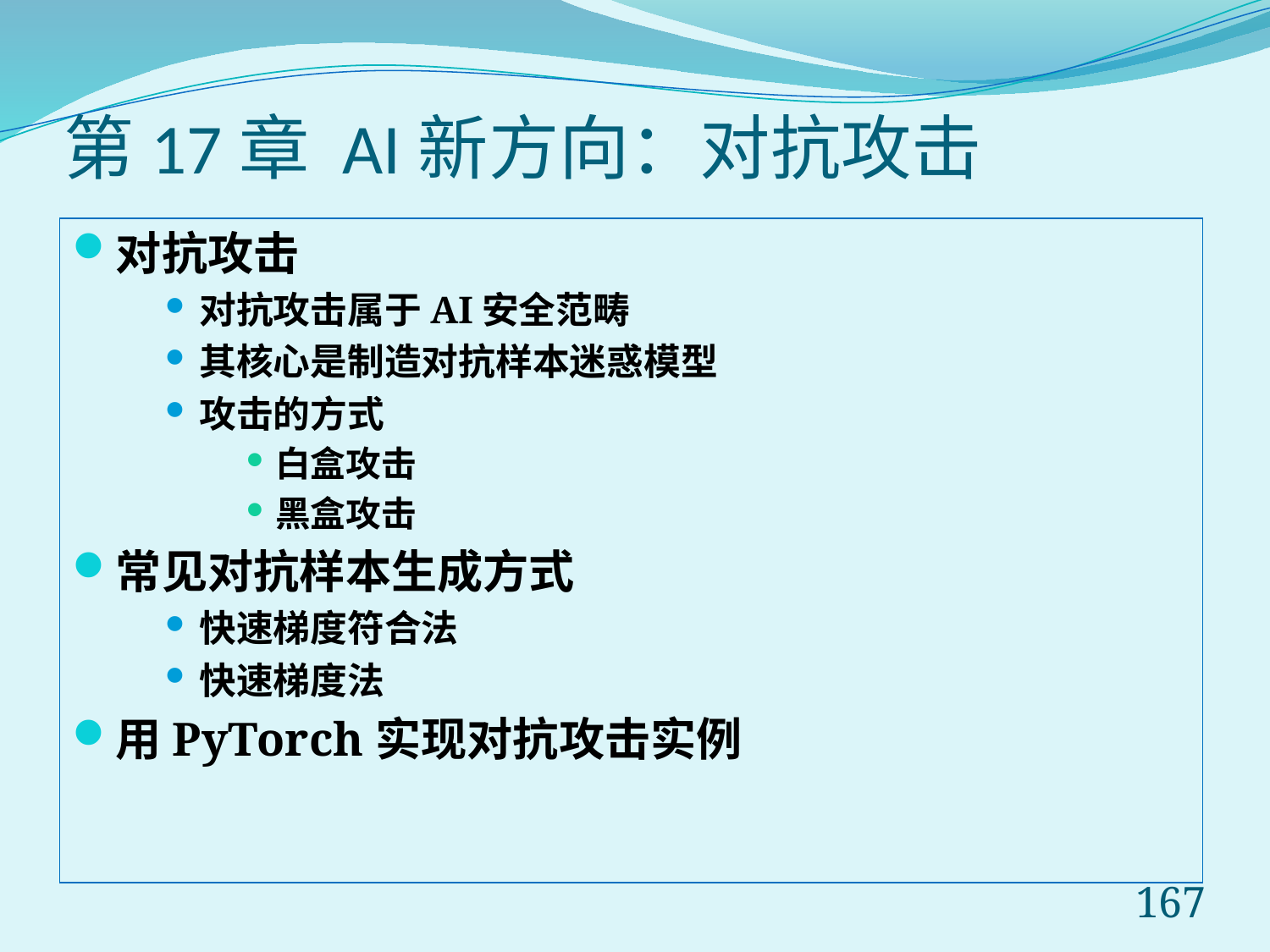

# 第17章 AI新方向：对抗攻击
对抗攻击
对抗攻击属于AI安全范畴
其核心是制造对抗样本迷惑模型
攻击的方式
白盒攻击
黑盒攻击
常见对抗样本生成方式
快速梯度符合法
快速梯度法
用PyTorch实现对抗攻击实例

167